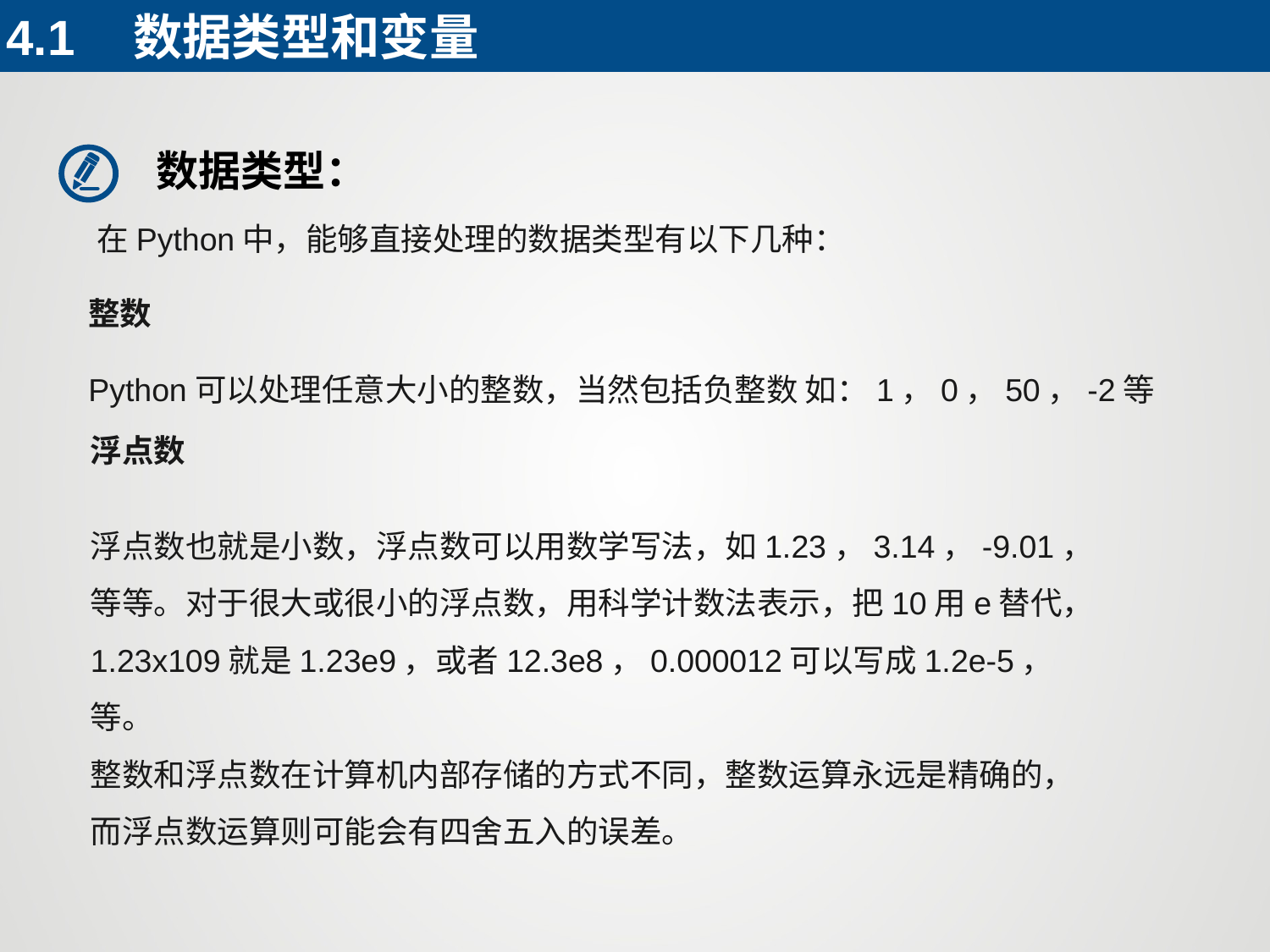

4.1	数据类型和变量
数据类型：

在Python中，能够直接处理的数据类型有以下几种：
整数

Python可以处理任意大小的整数，当然包括负整数 如：1，0，50，-2等
浮点数

浮点数也就是小数，浮点数可以用数学写法，如1.23，3.14，-9.01，等等。对于很大或很小的浮点数，用科学计数法表示，把10用e替代，1.23x109就是1.23e9，或者12.3e8，0.000012可以写成1.2e-5，等。
整数和浮点数在计算机内部存储的方式不同，整数运算永远是精确的，而浮点数运算则可能会有四舍五入的误差。